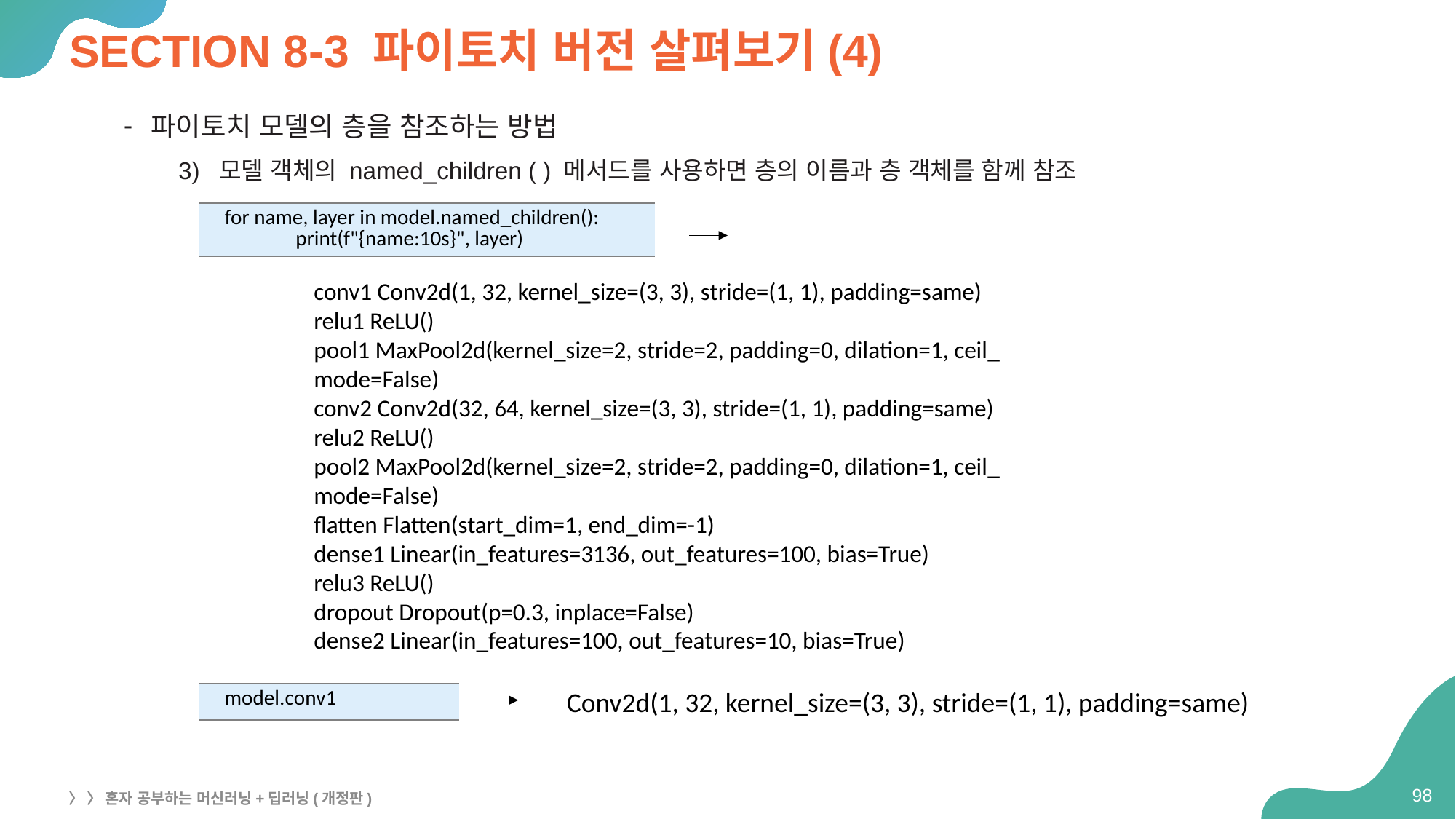

# SECTION 8-3 파이토치 버전 살펴보기(4)
파이토치 모델의 층을 참조하는 방법
모델 객체의 named_children ( ) 메서드를 사용하면 층의 이름과 층 객체를 함께 참조
| for name, layer in model.named\_children(): print(f"{name:10s}", layer) |
| --- |
conv1 Conv2d(1, 32, kernel_size=(3, 3), stride=(1, 1), padding=same)
relu1 ReLU()
pool1 MaxPool2d(kernel_size=2, stride=2, padding=0, dilation=1, ceil_
mode=False)
conv2 Conv2d(32, 64, kernel_size=(3, 3), stride=(1, 1), padding=same)
relu2 ReLU()
pool2 MaxPool2d(kernel_size=2, stride=2, padding=0, dilation=1, ceil_
mode=False)
flatten Flatten(start_dim=1, end_dim=-1)
dense1 Linear(in_features=3136, out_features=100, bias=True)
relu3 ReLU()
dropout Dropout(p=0.3, inplace=False)
dense2 Linear(in_features=100, out_features=10, bias=True)
Conv2d(1, 32, kernel_size=(3, 3), stride=(1, 1), padding=same)
| model.conv1 |
| --- |
98
〉 〉 혼자 공부하는 머신러닝+딥러닝(개정판)